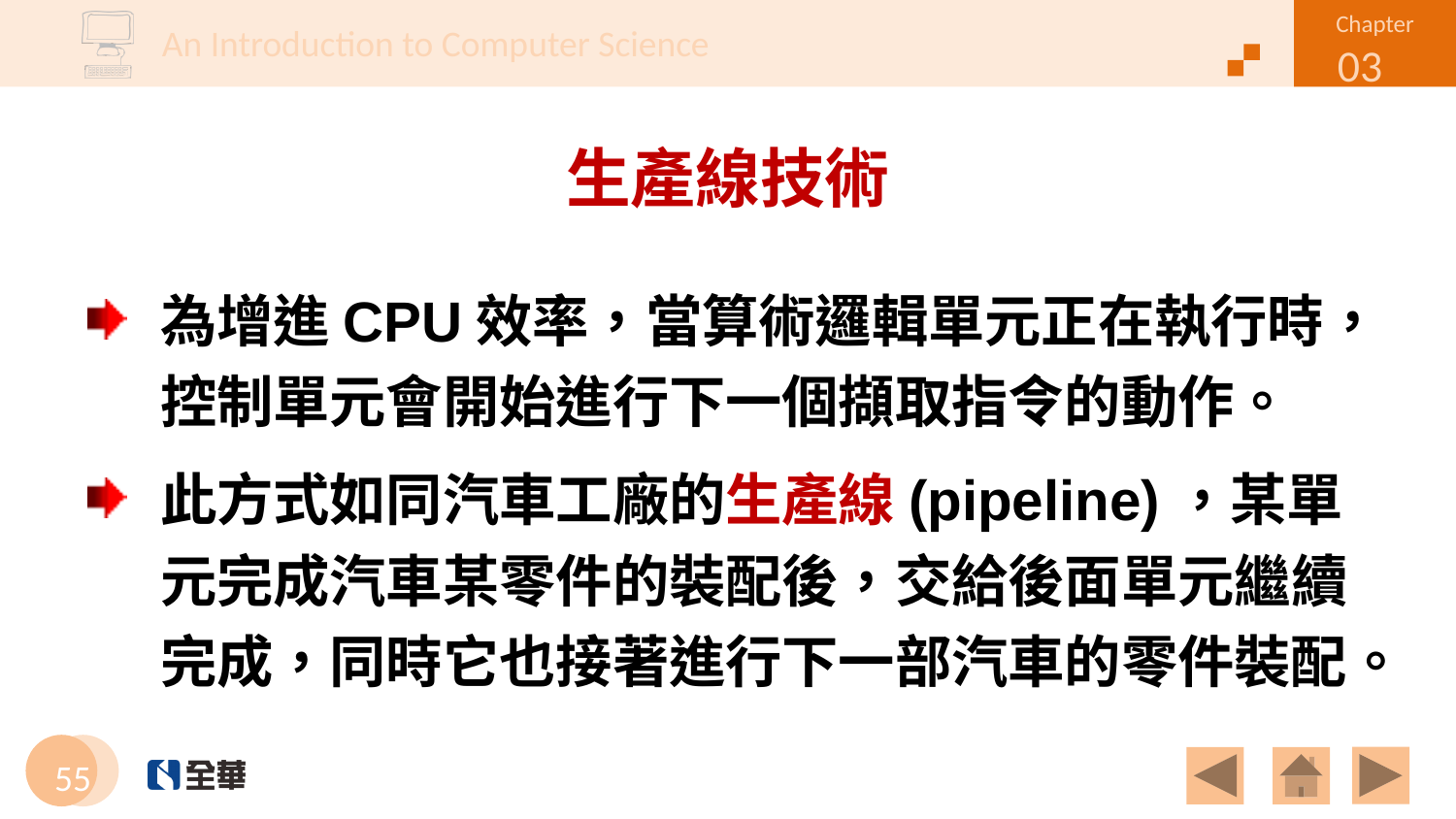

# 生產線技術
為增進CPU效率，當算術邏輯單元正在執行時，控制單元會開始進行下一個擷取指令的動作。
此方式如同汽車工廠的生產線(pipeline)，某單元完成汽車某零件的裝配後，交給後面單元繼續完成，同時它也接著進行下一部汽車的零件裝配。